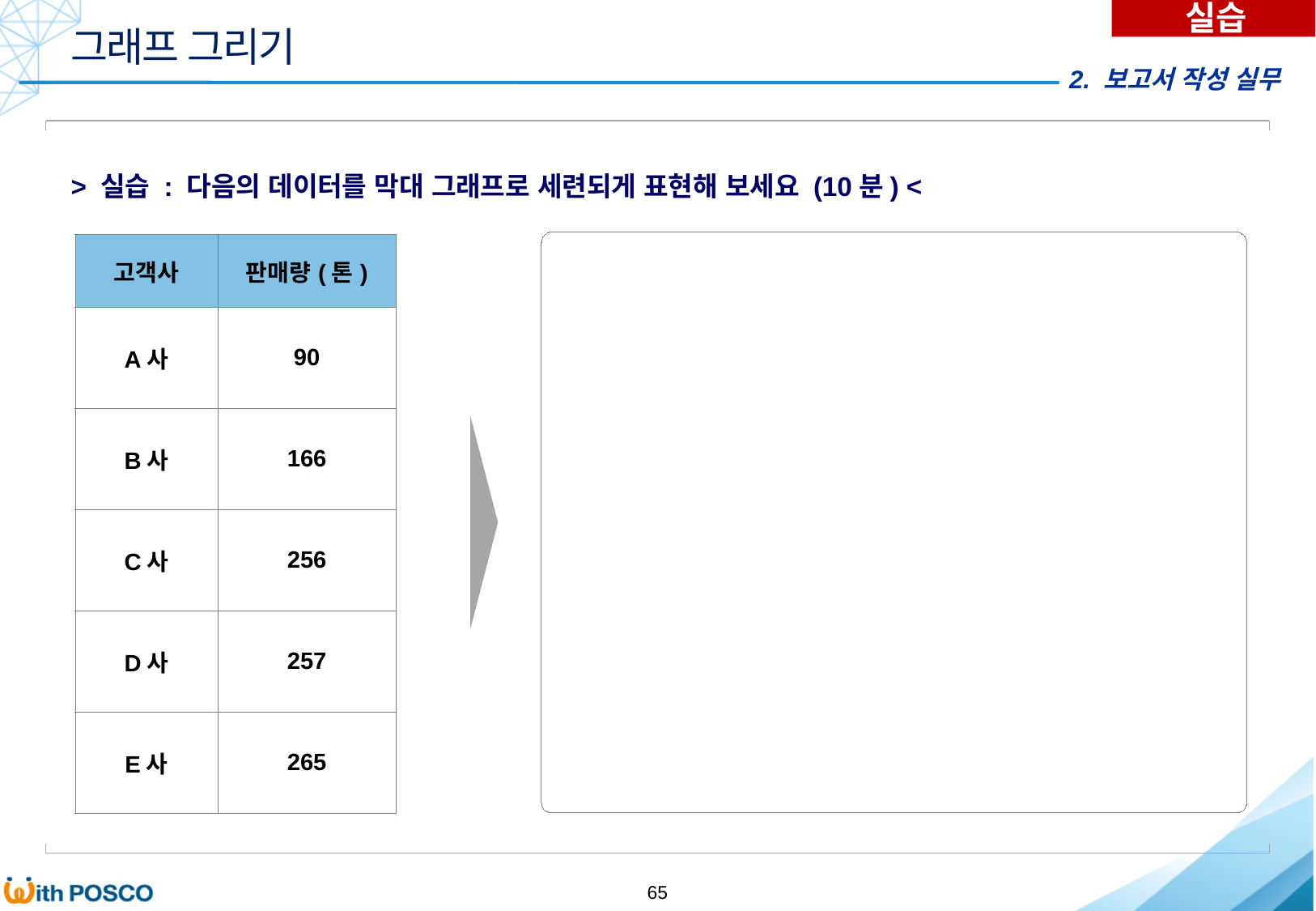

실습
그래프 그리기
> 실습 : 다음의 데이터를 막대 그래프로 세련되게 표현해 보세요 (10분) <

| 고객사 | 판매량(톤) |
| --- | --- |
| A사 | 90 |
| B사 | 166 |
| C사 | 256 |
| D사 | 257 |
| E사 | 265 |